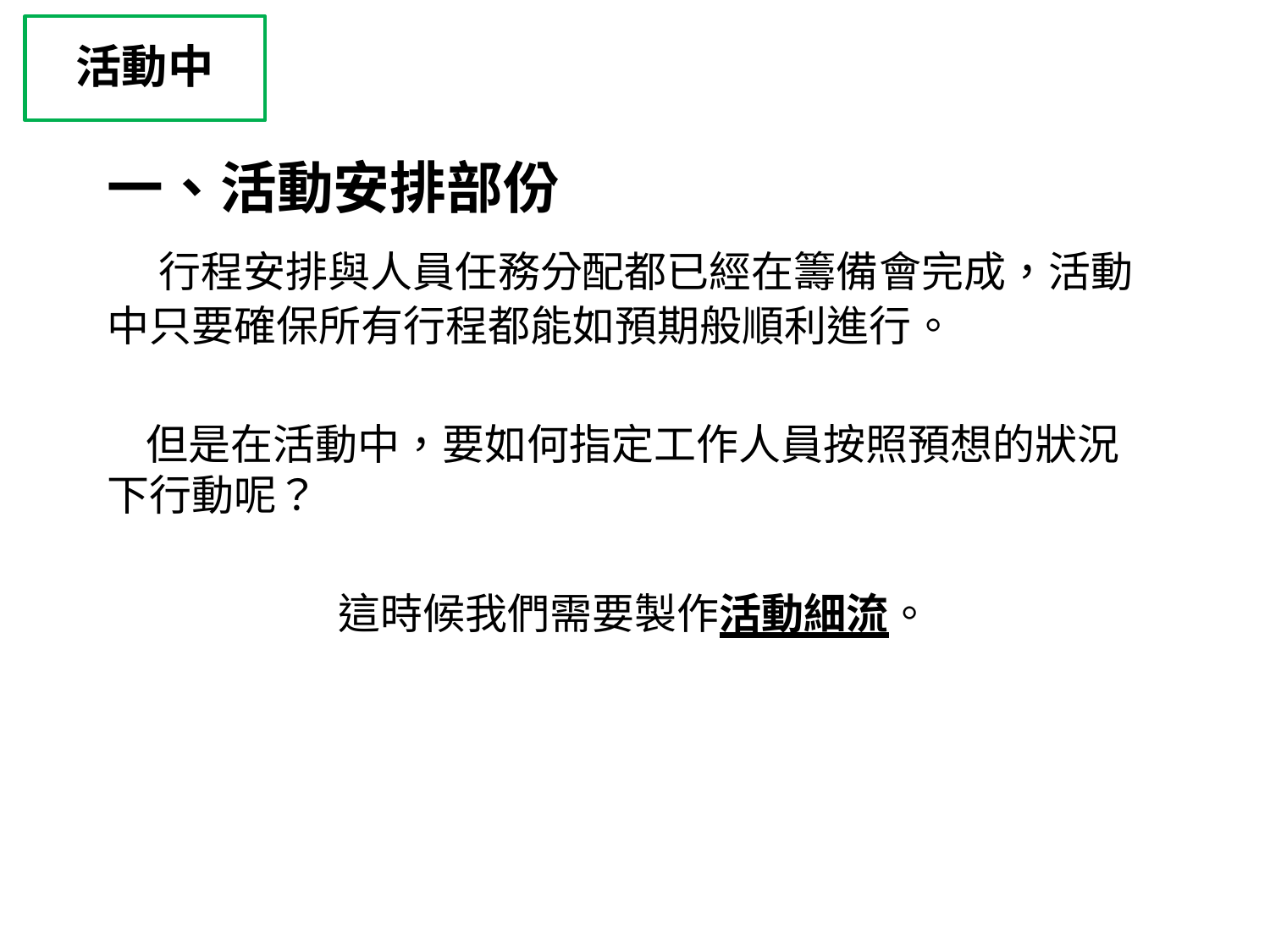

活動中
一、活動安排部份
   行程安排與人員任務分配都已經在籌備會完成，活動中只要確保所有行程都能如預期般順利進行。

   但是在活動中，要如何指定工作人員按照預想的狀況下行動呢？

這時候我們需要製作活動細流。